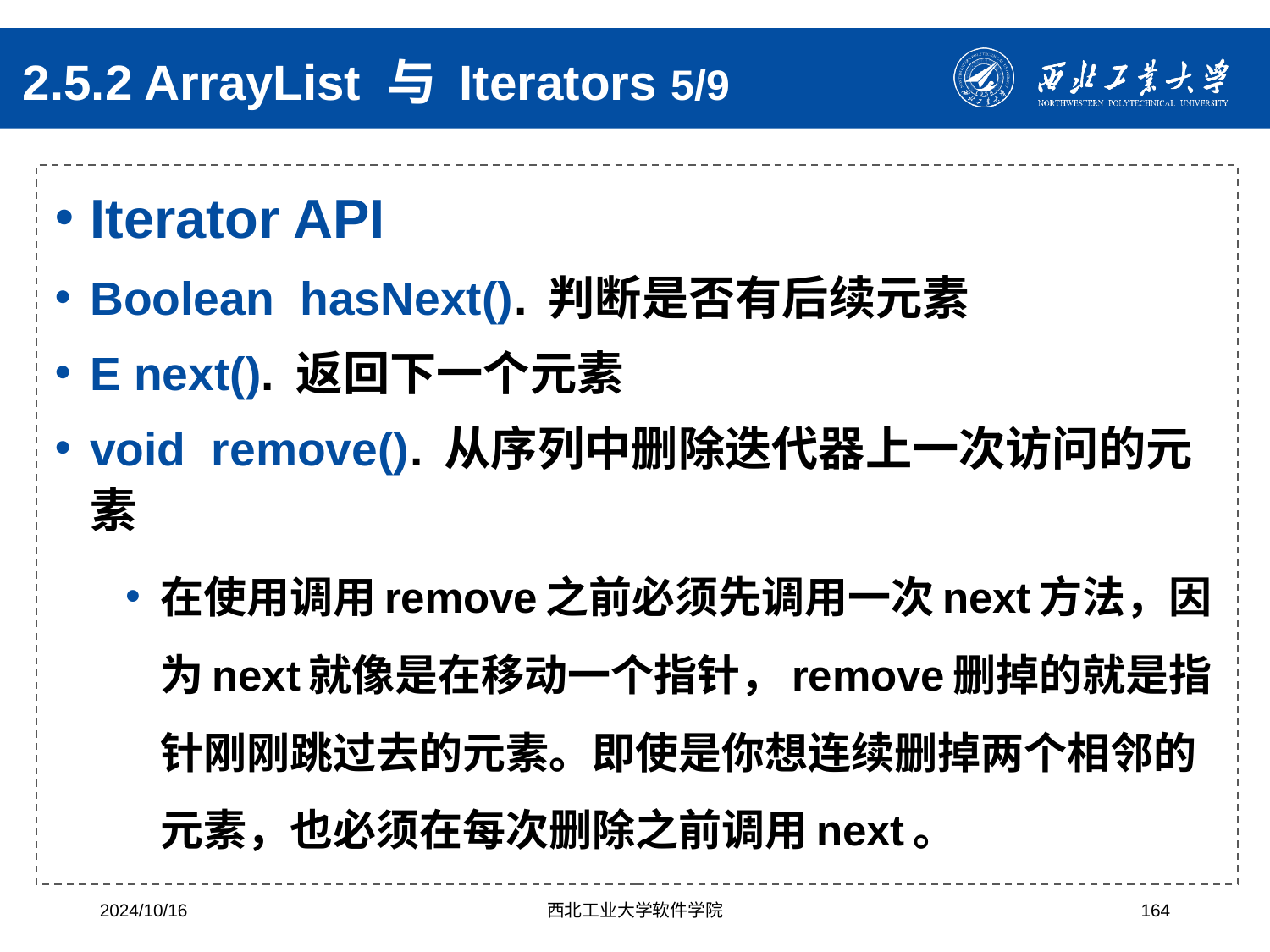

# 2.5.2 ArrayList 与 Iterators 5/9
Iterator API
Boolean  hasNext(). 判断是否有后续元素
E next(). 返回下一个元素
void  remove(). 从序列中删除迭代器上一次访问的元素
在使用调用remove之前必须先调用一次next方法，因为next就像是在移动一个指针，remove删掉的就是指针刚刚跳过去的元素。即使是你想连续删掉两个相邻的元素，也必须在每次删除之前调用next。

2024/10/16
西北工业大学软件学院
164